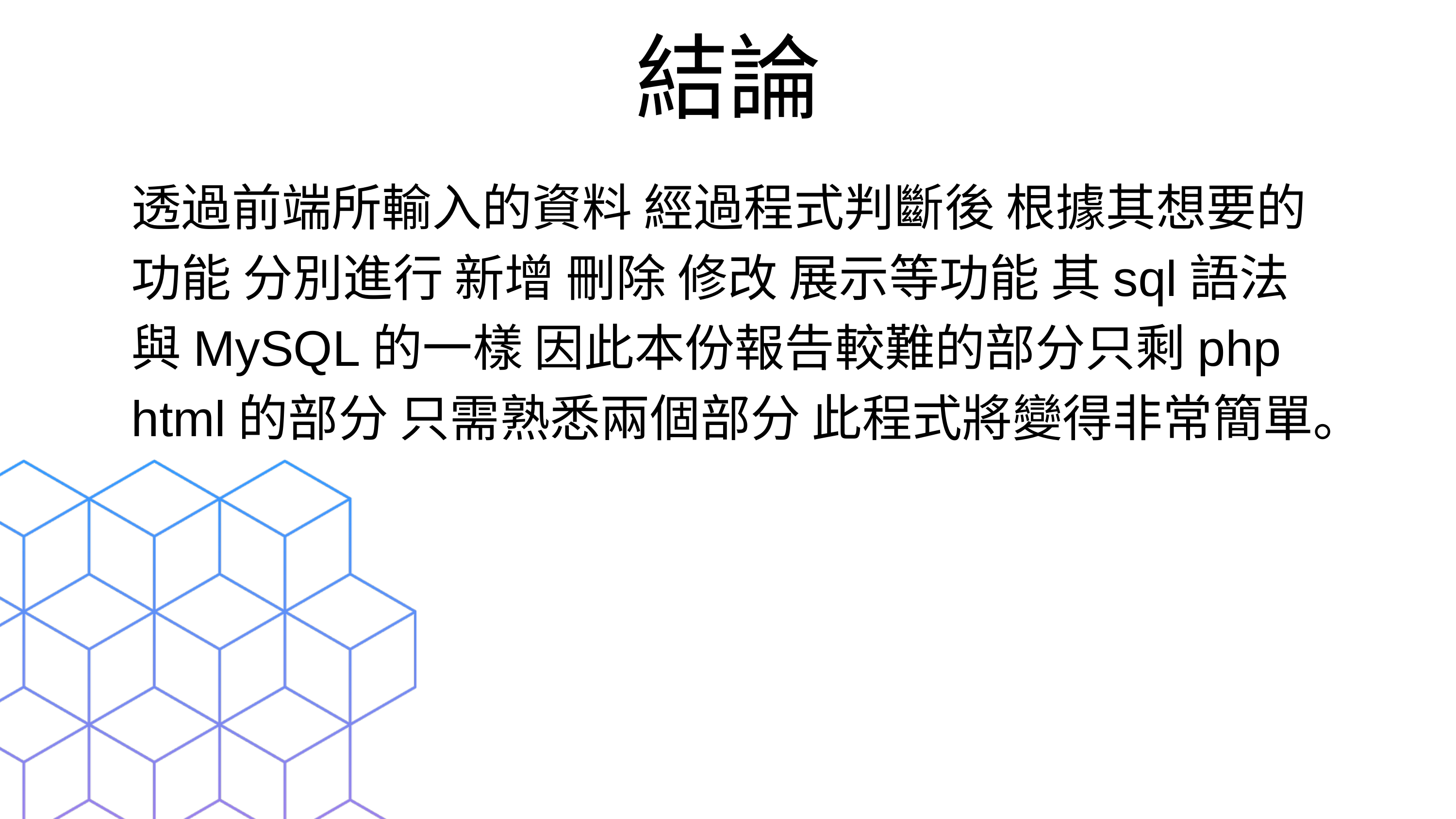

結論
透過前端所輸入的資料 經過程式判斷後 根據其想要的功能 分別進行 新增 刪除 修改 展示等功能 其sql語法與MySQL的一樣 因此本份報告較難的部分只剩php html的部分 只需熟悉兩個部分 此程式將變得非常簡單。